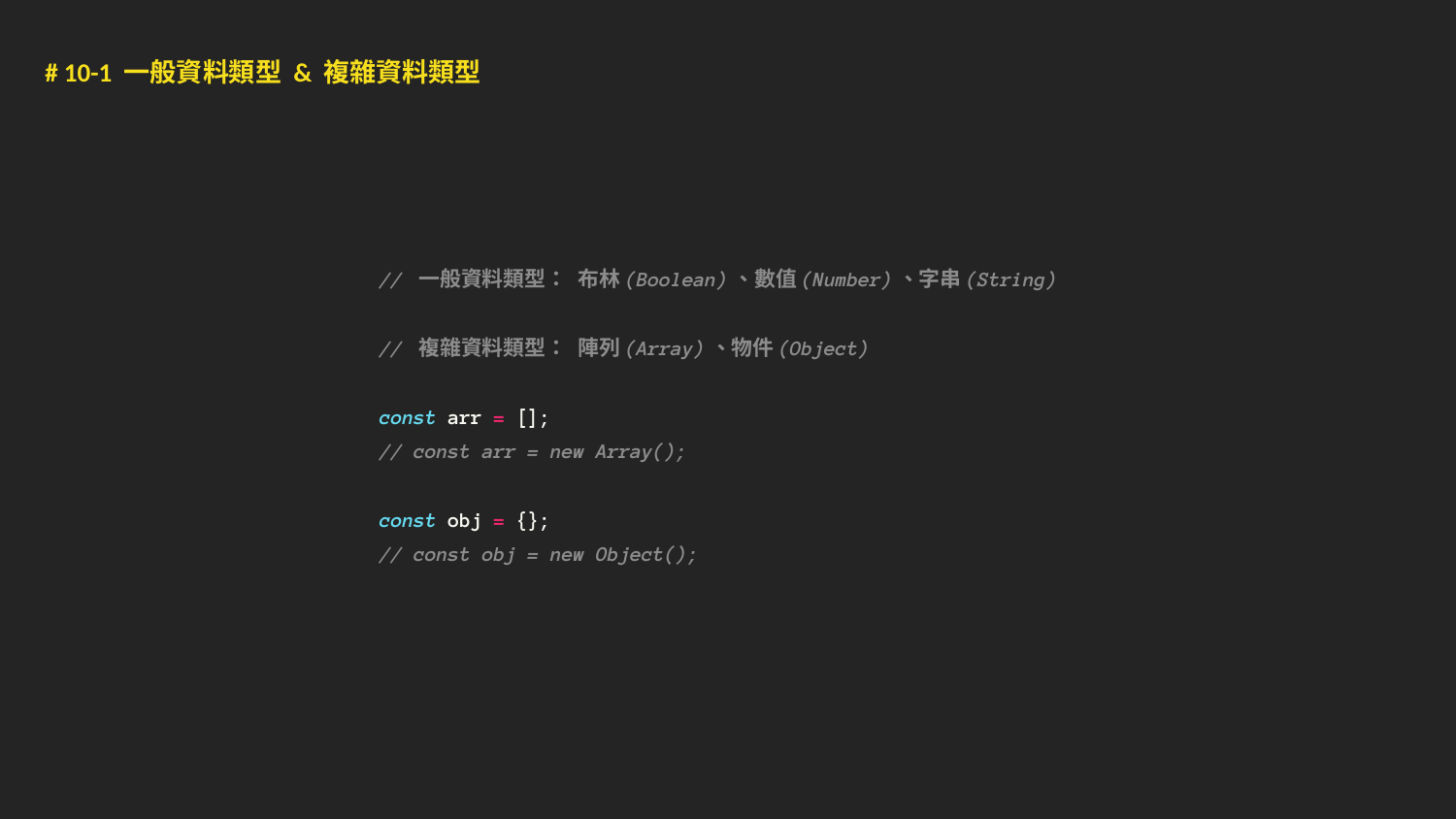

# 10-1 一般資料類型 & 複雜資料類型
// 一般資料類型： 布林(Boolean)、數值(Number)、字串(String)

// 複雜資料類型： 陣列(Array)、物件(Object)

const arr = [];
// const arr = new Array();

const obj = {};
// const obj = new Object();